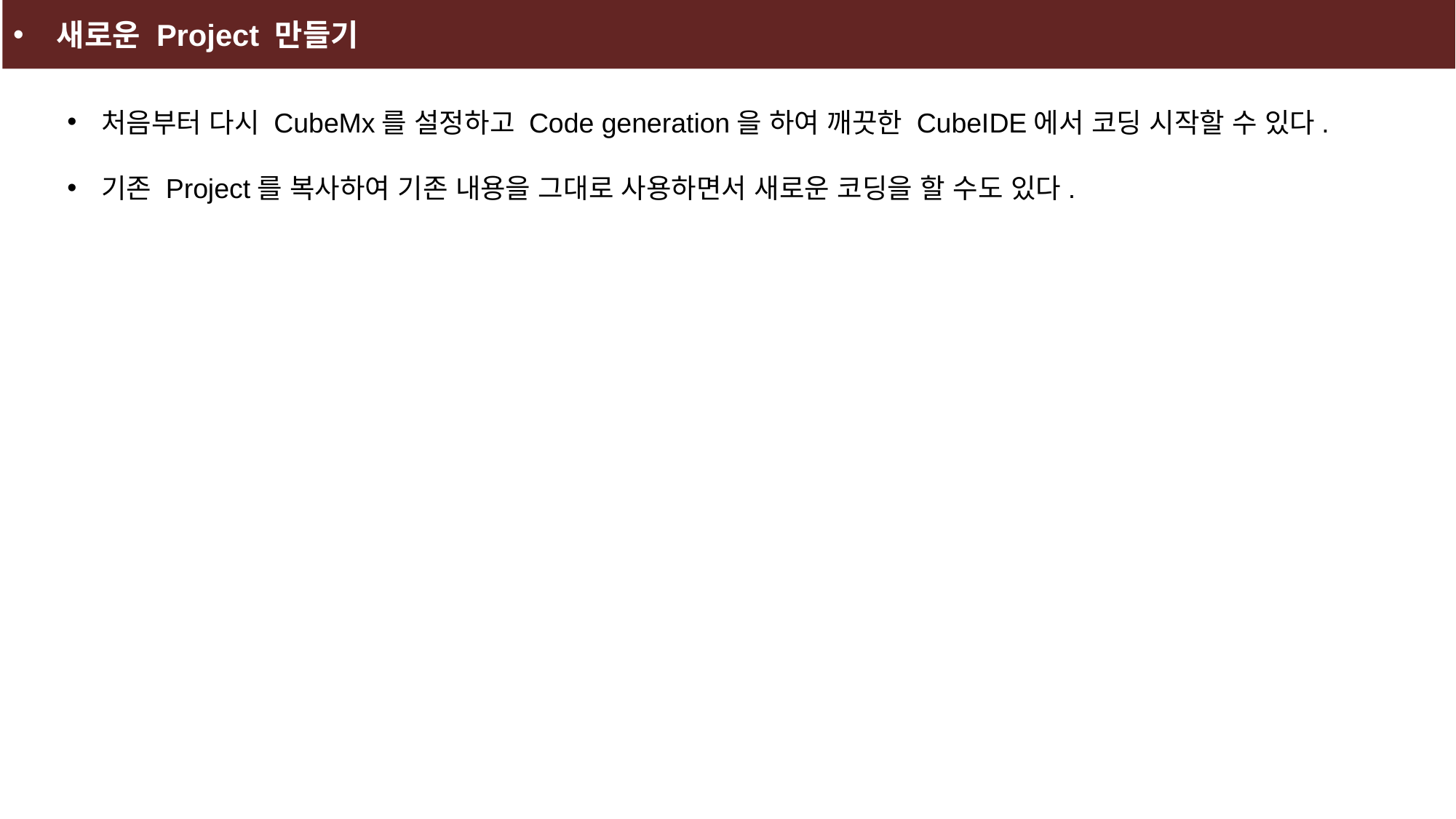

새로운 Project 만들기
처음부터 다시 CubeMx를 설정하고 Code generation을 하여 깨끗한 CubeIDE에서 코딩 시작할 수 있다.

기존 Project를 복사하여 기존 내용을 그대로 사용하면서 새로운 코딩을 할 수도 있다.